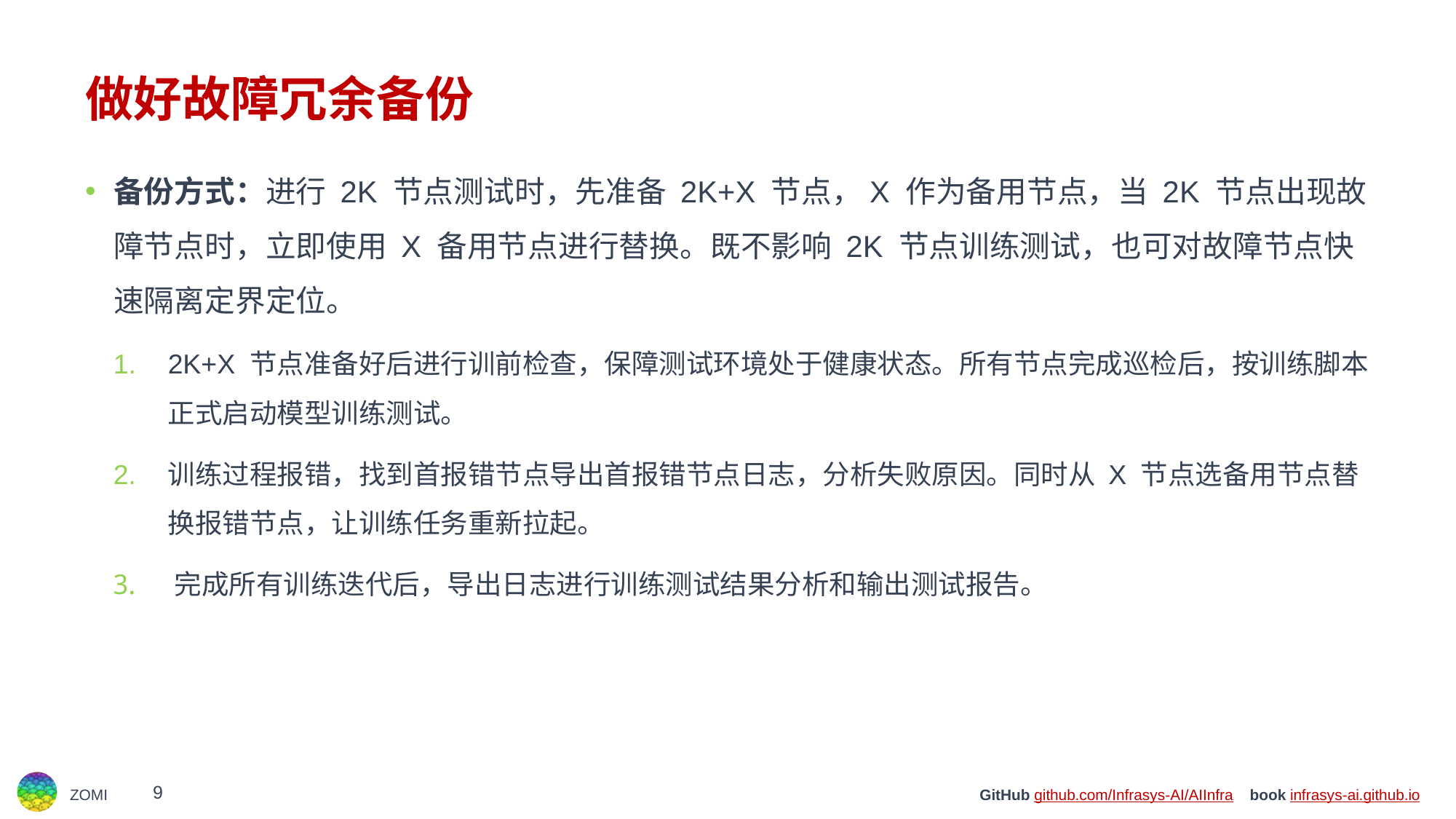

# 做好故障冗余备份
备份方式：进行 2K 节点测试时，先准备 2K+X 节点，X 作为备用节点，当 2K 节点出现故障节点时，立即使用 X 备用节点进行替换。既不影响 2K 节点训练测试，也可对故障节点快速隔离定界定位。
2K+X 节点准备好后进行训前检查，保障测试环境处于健康状态。所有节点完成巡检后，按训练脚本正式启动模型训练测试。
训练过程报错，找到首报错节点导出首报错节点日志，分析失败原因。同时从 X 节点选备用节点替换报错节点，让训练任务重新拉起。
﻿完成所有训练迭代后，导出日志进行训练测试结果分析和输出测试报告。